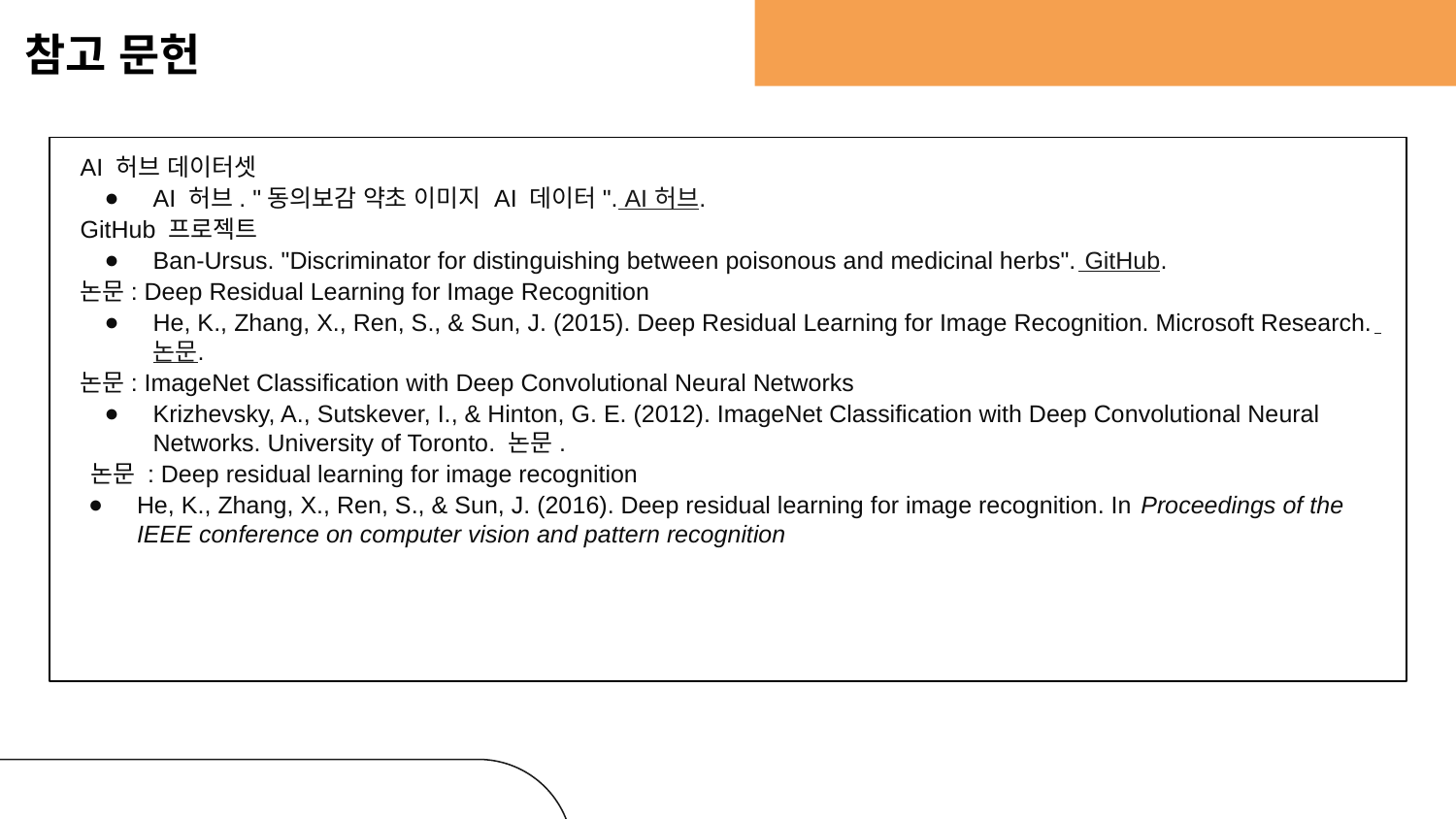

# 참고 문헌

AI 허브 데이터셋
AI 허브. "동의보감 약초 이미지 AI 데이터". AI 허브.
GitHub 프로젝트
Ban-Ursus. "Discriminator for distinguishing between poisonous and medicinal herbs". GitHub.
논문: Deep Residual Learning for Image Recognition
He, K., Zhang, X., Ren, S., & Sun, J. (2015). Deep Residual Learning for Image Recognition. Microsoft Research. 논문.
논문: ImageNet Classification with Deep Convolutional Neural Networks
Krizhevsky, A., Sutskever, I., & Hinton, G. E. (2012). ImageNet Classification with Deep Convolutional Neural Networks. University of Toronto. 논문.
   논문 : Deep residual learning for image recognition
He, K., Zhang, X., Ren, S., & Sun, J. (2016). Deep residual learning for image recognition. In Proceedings of the IEEE conference on computer vision and pattern recognition